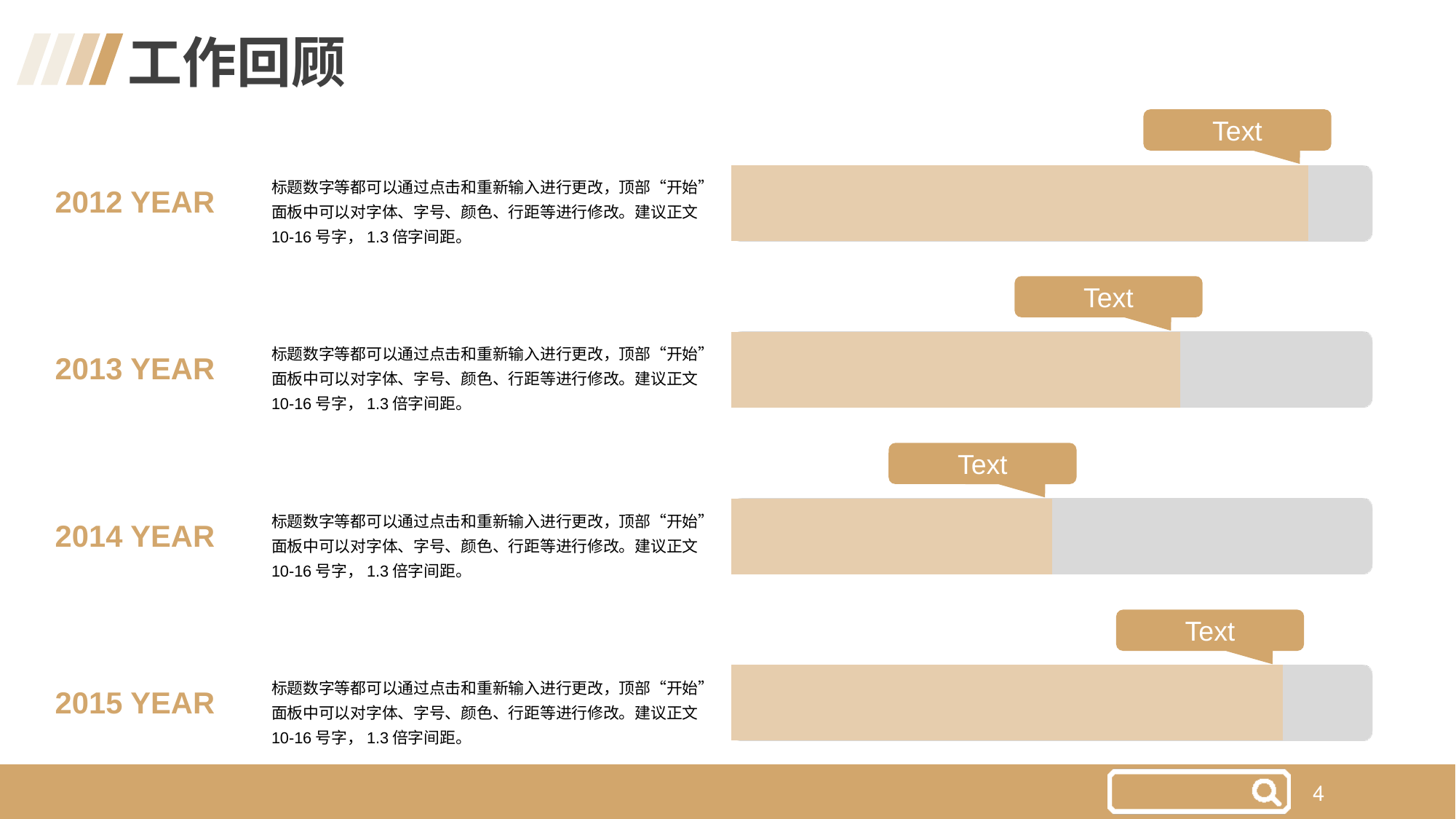

工作回顾

### Chart

| Category | 系列 1 | 系列 2 |
|---|---|---|
| 类别 1 | 5.0 | 4.3 |
| 类别 2 | 5.0 | 2.5 |
| 类别 3 | 5.0 | 3.5 |
| 类别 4 | 5.0 | 4.5 |
Text
2012 YEAR
标题数字等都可以通过点击和重新输入进行更改，顶部“开始”面板中可以对字体、字号、颜色、行距等进行修改。建议正文10-16号字，1.3倍字间距。
Text
2013 YEAR
标题数字等都可以通过点击和重新输入进行更改，顶部“开始”面板中可以对字体、字号、颜色、行距等进行修改。建议正文10-16号字，1.3倍字间距。
Text
2014 YEAR
标题数字等都可以通过点击和重新输入进行更改，顶部“开始”面板中可以对字体、字号、颜色、行距等进行修改。建议正文10-16号字，1.3倍字间距。
Text
2015 YEAR
标题数字等都可以通过点击和重新输入进行更改，顶部“开始”面板中可以对字体、字号、颜色、行距等进行修改。建议正文10-16号字，1.3倍字间距。
4